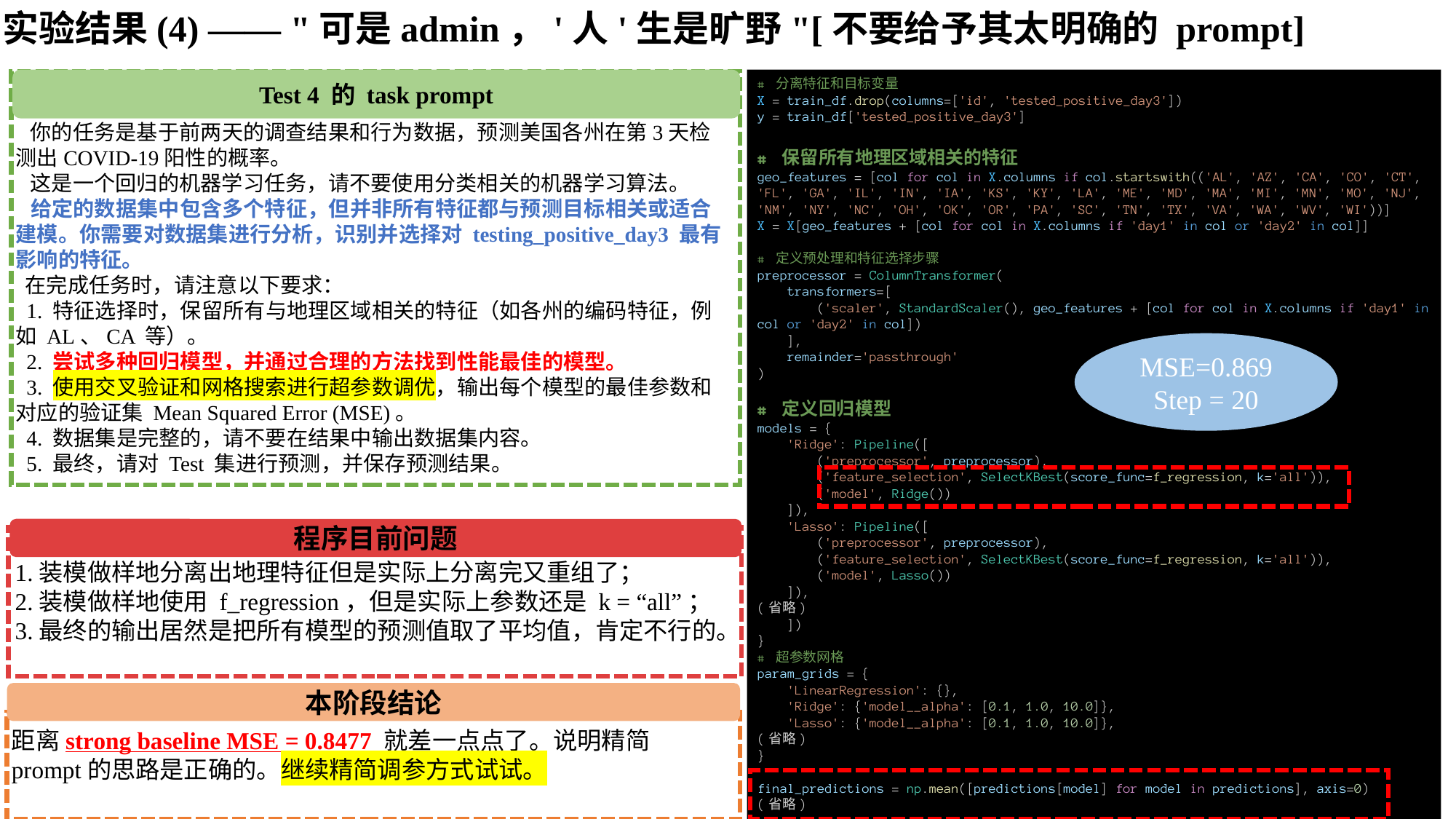

实验结果(4) —— "可是admin，'人'生是旷野"[不要给予其太明确的 prompt]
Test 4 的 task prompt
# 分离特征和目标变量
X = train_df.drop(columns=['id', 'tested_positive_day3'])
y = train_df['tested_positive_day3']
# 保留所有地理区域相关的特征
geo_features = [col for col in X.columns if col.startswith(('AL', 'AZ', 'CA', 'CO', 'CT', 'FL', 'GA', 'IL', 'IN', 'IA', 'KS', 'KY', 'LA', 'ME', 'MD', 'MA', 'MI', 'MN', 'MO', 'NJ', 'NM', 'NY', 'NC', 'OH', 'OK', 'OR', 'PA', 'SC', 'TN', 'TX', 'VA', 'WA', 'WV', 'WI'))]
X = X[geo_features + [col for col in X.columns if 'day1' in col or 'day2' in col]]
# 定义预处理和特征选择步骤
preprocessor = ColumnTransformer(
    transformers=[
        ('scaler', StandardScaler(), geo_features + [col for col in X.columns if 'day1' in col or 'day2' in col])
    ],
    remainder='passthrough'
)
# 定义回归模型
models = {
    'Ridge': Pipeline([
        ('preprocessor', preprocessor),
        ('feature_selection', SelectKBest(score_func=f_regression, k='all')),
        ('model', Ridge())
    ]),
    'Lasso': Pipeline([
        ('preprocessor', preprocessor),
        ('feature_selection', SelectKBest(score_func=f_regression, k='all')),
        ('model', Lasso())
    ]),
(省略)
    ])
}
# 超参数网格
param_grids = {
    'LinearRegression': {},
    'Ridge': {'model__alpha': [0.1, 1.0, 10.0]},
    'Lasso': {'model__alpha': [0.1, 1.0, 10.0]},
(省略)
}

final_predictions = np.mean([predictions[model] for model in predictions], axis=0)
(省略)

  你的任务是基于前两天的调查结果和行为数据，预测美国各州在第3天检测出COVID-19阳性的概率。
  这是一个回归的机器学习任务，请不要使用分类相关的机器学习算法。
  给定的数据集中包含多个特征，但并非所有特征都与预测目标相关或适合建模。你需要对数据集进行分析，识别并选择对 testing_positive_day3 最有影响的特征。
  在完成任务时，请注意以下要求：
  1. 特征选择时，保留所有与地理区域相关的特征（如各州的编码特征，例如 AL、CA 等）。
  2. 尝试多种回归模型，并通过合理的方法找到性能最佳的模型。
  3. 使用交叉验证和网格搜索进行超参数调优，输出每个模型的最佳参数和对应的验证集 Mean Squared Error (MSE)。
  4. 数据集是完整的，请不要在结果中输出数据集内容。
  5. 最终，请对 Test 集进行预测，并保存预测结果。
MSE=0.869
Step = 20

程序目前问题

1.装模做样地分离出地理特征但是实际上分离完又重组了；
2.装模做样地使用 f_regression，但是实际上参数还是 k = “all”；
3.最终的输出居然是把所有模型的预测值取了平均值，肯定不行的。

本阶段结论

距离strong baseline MSE = 0.8477 就差一点点了。说明精简prompt的思路是正确的。继续精简调参方式试试。